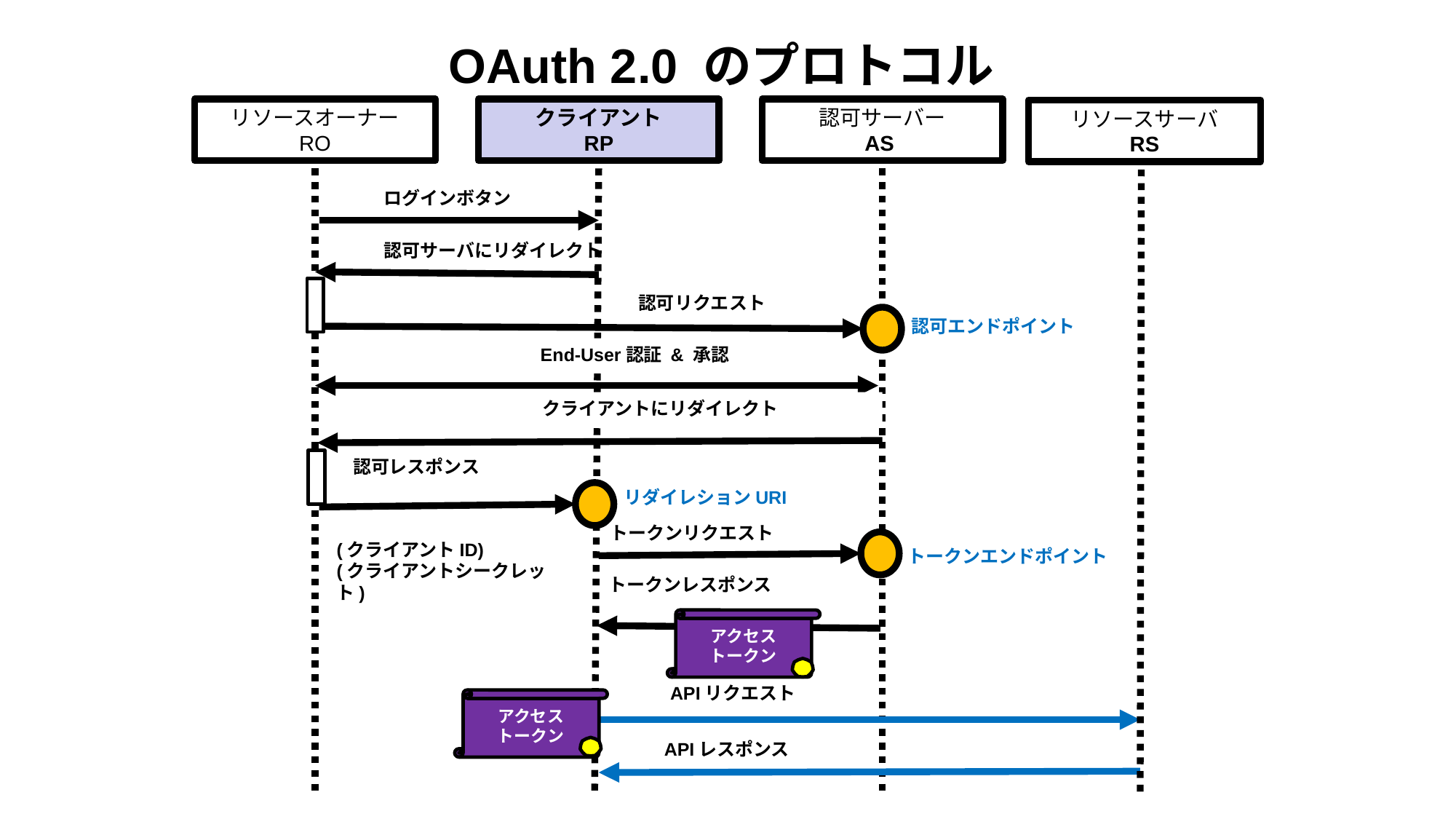

# OAuth 2.0 のプロトコル
リソースオーナー
RO
クライアント
RP
認可サーバー
AS
リソースサーバ
RS

ログインボタン
認可サーバにリダイレクト

認可リクエスト

認可エンドポイント
End-User認証 & 承認
クライアントにリダイレクト
認可レスポンス

リダイレションURI

トークンリクエスト

(クライアントID)
(クライアントシークレット)
トークンエンドポイント
トークンレスポンス
アクセス
トークン

APIリクエスト
アクセス
トークン
APIレスポンス